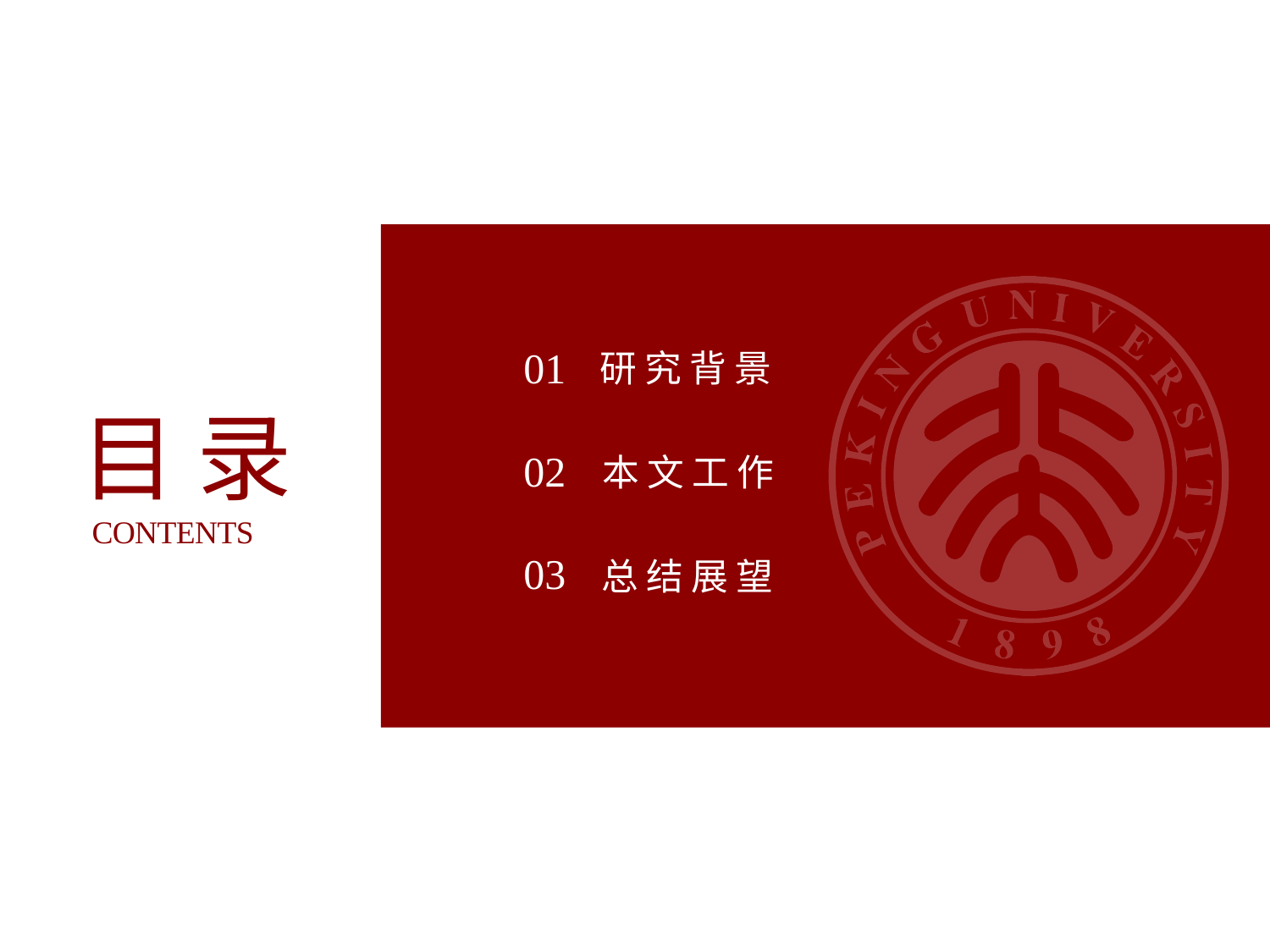

01
研究背景
目录
CONTENTS
02
本文工作
03
总结展望